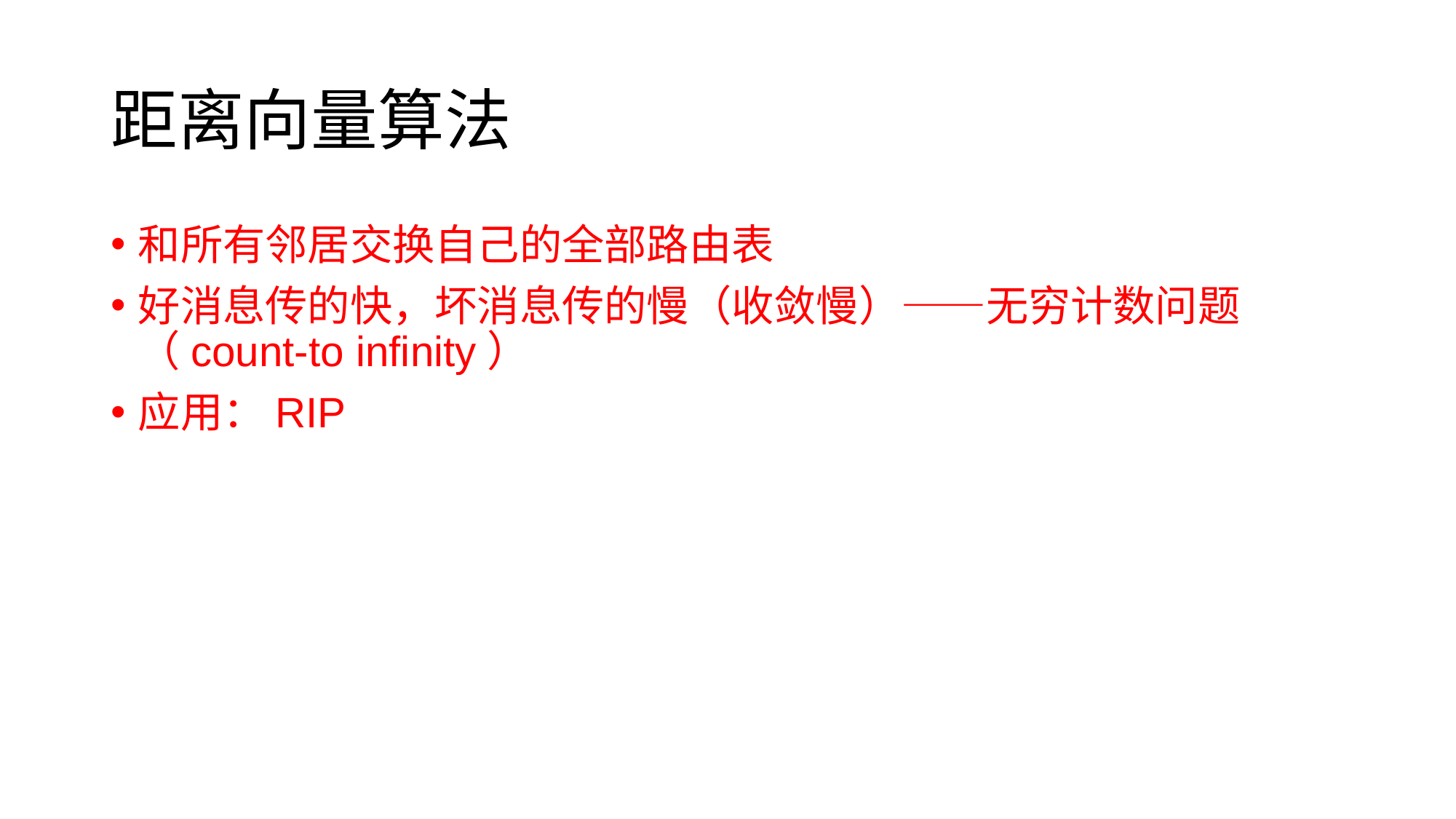

# 距离向量算法
和所有邻居交换自己的全部路由表
好消息传的快，坏消息传的慢（收敛慢）——无穷计数问题（count-to infinity）
应用：RIP